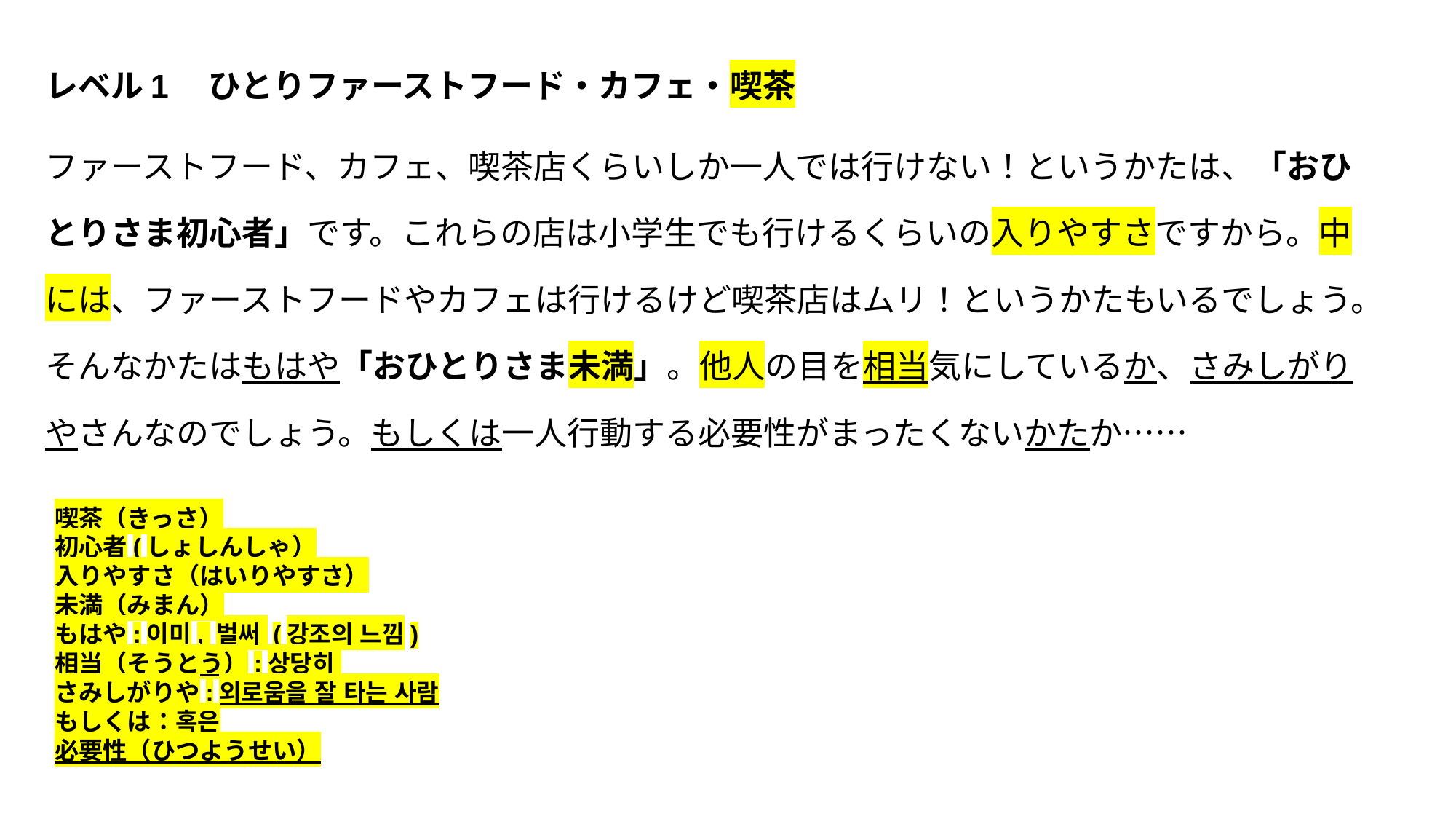

レベル1　ひとりファーストフード・カフェ・喫茶
ファーストフード、カフェ、喫茶店くらいしか一人では行けない！というかたは、「おひとりさま初心者」です。これらの店は小学生でも行けるくらいの入りやすさですから。中には、ファーストフードやカフェは行けるけど喫茶店はムリ！というかたもいるでしょう。そんなかたはもはや「おひとりさま未満」。他人の目を相当気にしているか、さみしがりやさんなのでしょう。もしくは一人行動する必要性がまったくないかたか……
喫茶（きっさ）
初心者(しょしんしゃ）
入りやすさ（はいりやすさ）
未満（みまん）
もはや:이미, 벌써 (강조의 느낌)
相当（そうとう）:상당히
さみしがりや:외로움을 잘 타는 사람
もしくは：혹은
必要性（ひつようせい）